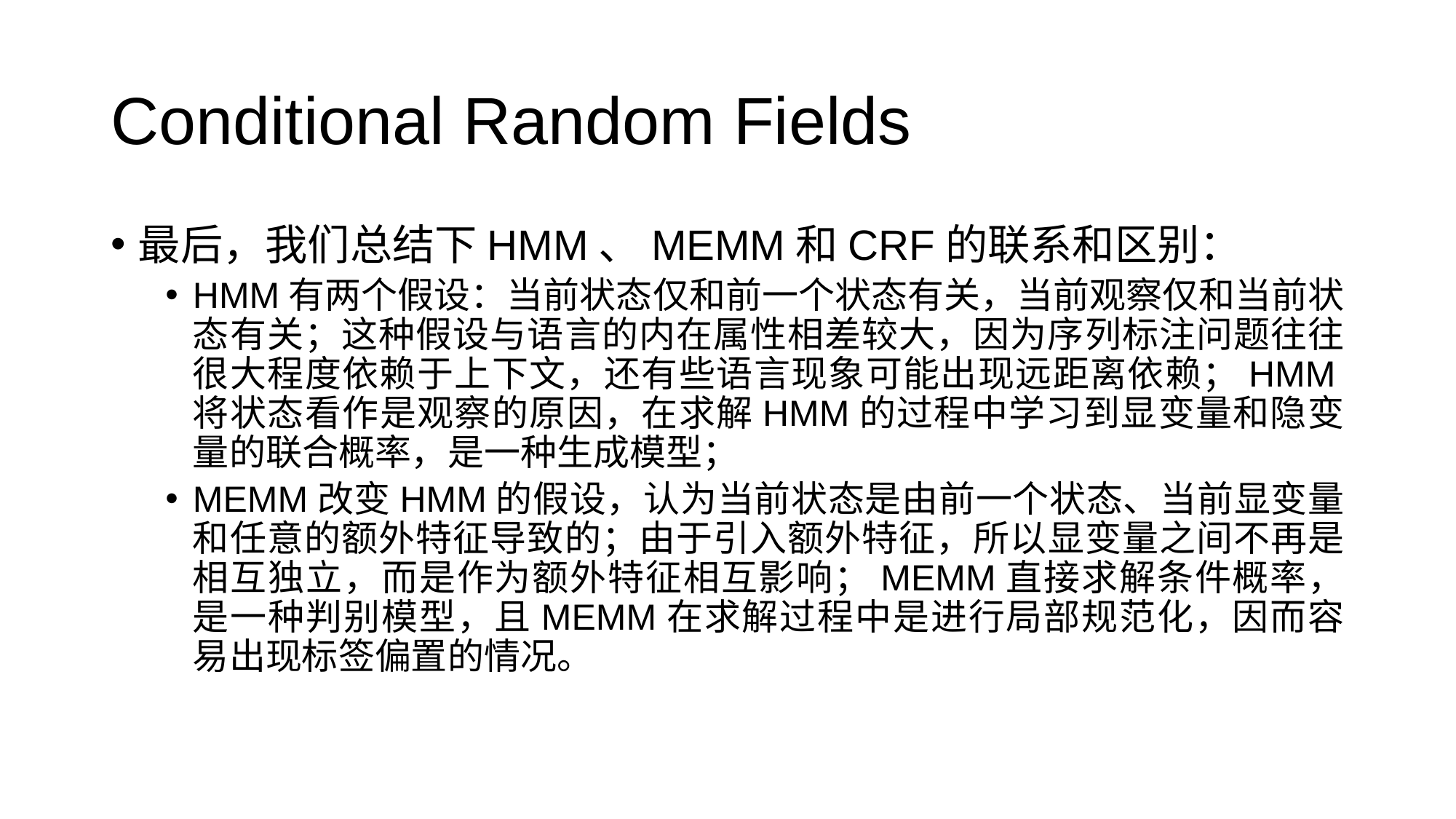

# Conditional Random Fields
最后，我们总结下HMM、MEMM和CRF的联系和区别：
HMM有两个假设：当前状态仅和前一个状态有关，当前观察仅和当前状态有关；这种假设与语言的内在属性相差较大，因为序列标注问题往往很大程度依赖于上下文，还有些语言现象可能出现远距离依赖；HMM将状态看作是观察的原因，在求解HMM的过程中学习到显变量和隐变量的联合概率，是一种生成模型；
MEMM改变HMM的假设，认为当前状态是由前一个状态、当前显变量和任意的额外特征导致的；由于引入额外特征，所以显变量之间不再是相互独立，而是作为额外特征相互影响；MEMM直接求解条件概率，是一种判别模型，且MEMM在求解过程中是进行局部规范化，因而容易出现标签偏置的情况。